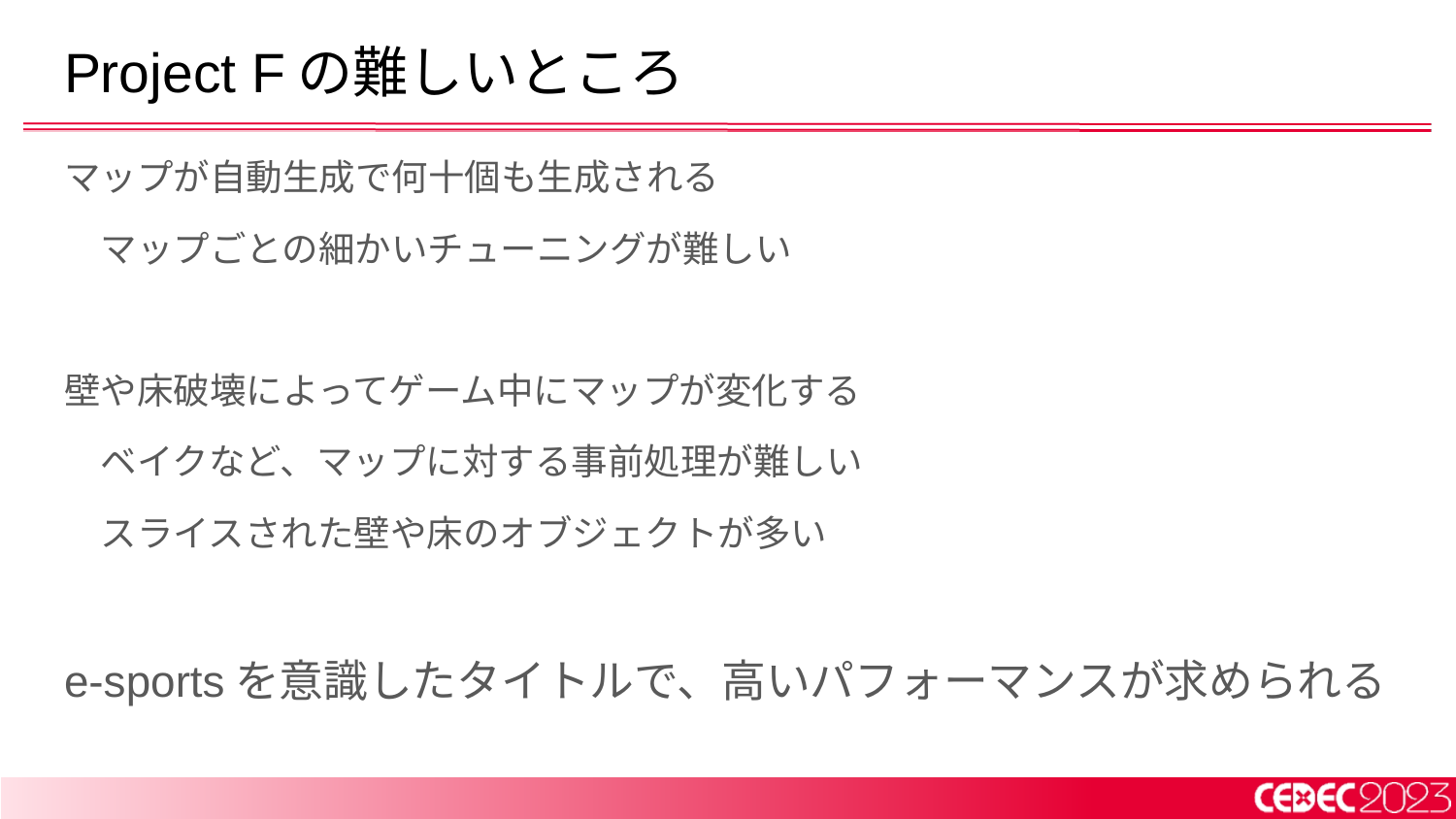

# Project Fの難しいところ
マップが自動生成で何十個も生成される
　マップごとの細かいチューニングが難しい

壁や床破壊によってゲーム中にマップが変化する
　ベイクなど、マップに対する事前処理が難しい
　スライスされた壁や床のオブジェクトが多い

e-sportsを意識したタイトルで、高いパフォーマンスが求められる